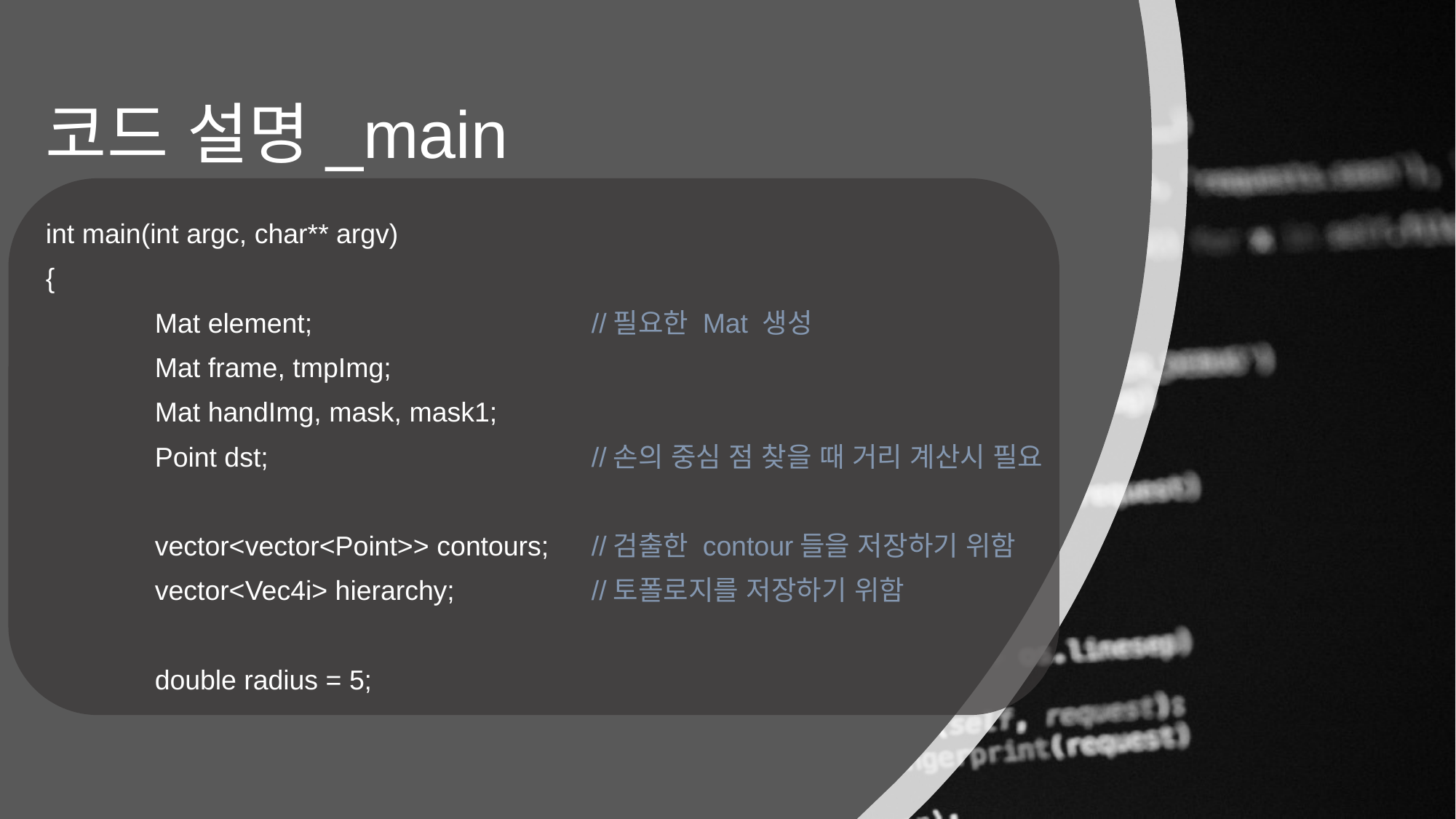

# 코드 설명_main

int main(int argc, char** argv)
{
	Mat element;			//필요한 Mat 생성
	Mat frame, tmpImg;
	Mat handImg, mask, mask1;
	Point dst;			//손의 중심 점 찾을 때 거리 계산시 필요

	vector<vector<Point>> contours;	//검출한 contour들을 저장하기 위함
	vector<Vec4i> hierarchy;		//토폴로지를 저장하기 위함

	double radius = 5;